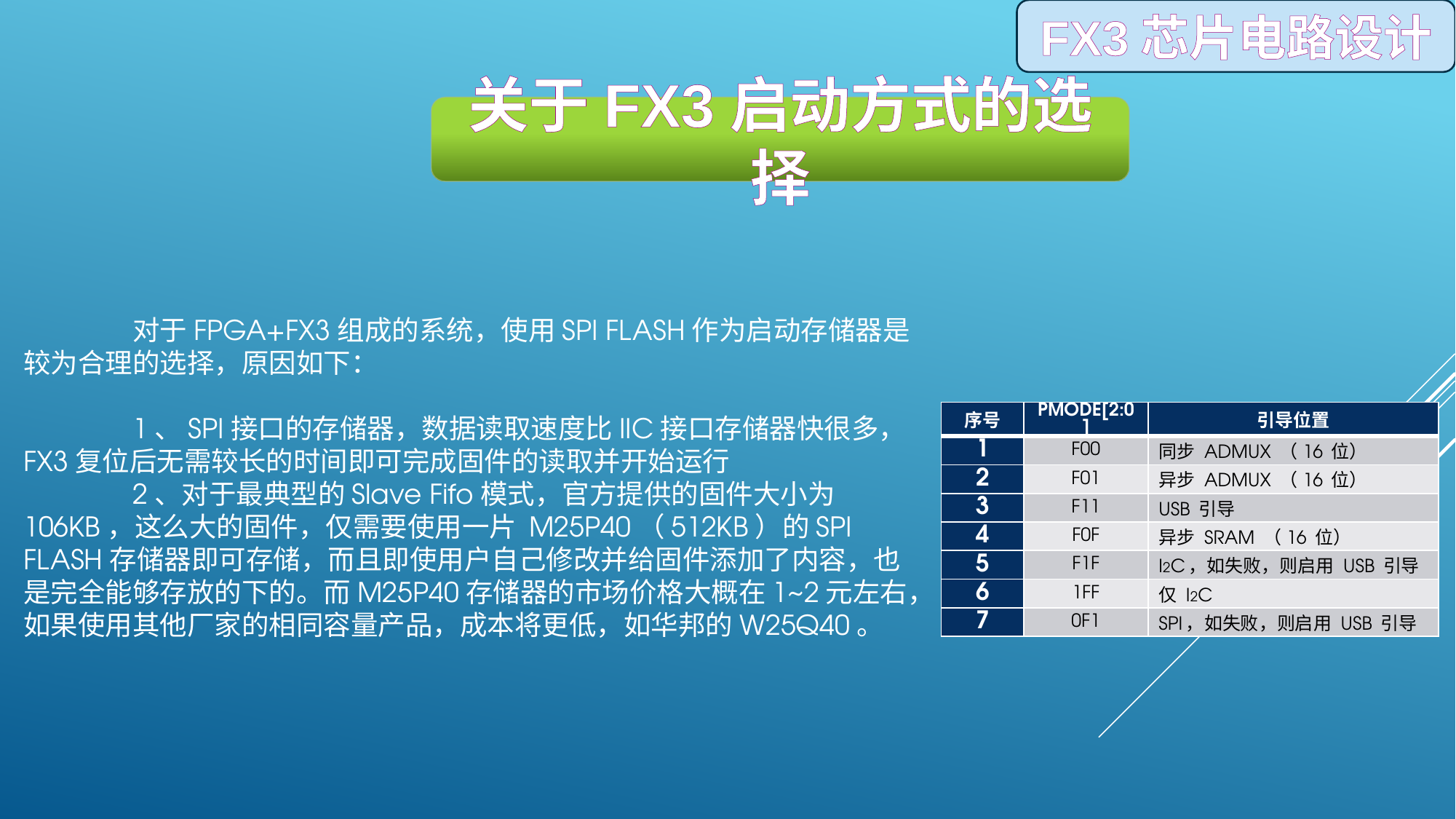

FX3芯片电路设计
关于FX3启动方式的选择

	对于FPGA+FX3组成的系统，使用SPI FLASH作为启动存储器是较为合理的选择，原因如下：

	1、SPI接口的存储器，数据读取速度比IIC接口存储器快很多，FX3复位后无需较长的时间即可完成固件的读取并开始运行
	2、对于最典型的Slave Fifo模式，官方提供的固件大小为106KB，这么大的固件，仅需要使用一片 M25P40（512KB）的SPI FLASH存储器即可存储，而且即使用户自己修改并给固件添加了内容，也是完全能够存放的下的。而M25P40存储器的市场价格大概在1~2元左右，如果使用其他厂家的相同容量产品，成本将更低，如华邦的W25Q40。

| 序号 | PMODE[2:0] | 引导位置 |
| --- | --- | --- |
| 1 | F00 | 同步 ADMUX （16 位） |
| 2 | F01 | 异步 ADMUX （16 位） |
| 3 | F11 | USB 引导 |
| 4 | F0F | 异步 SRAM （16 位） |
| 5 | F1F | I2C，如失败，则启用 USB 引导 |
| 6 | 1FF | 仅 I2C |
| 7 | 0F1 | SPI，如失败，则启用 USB 引导 |